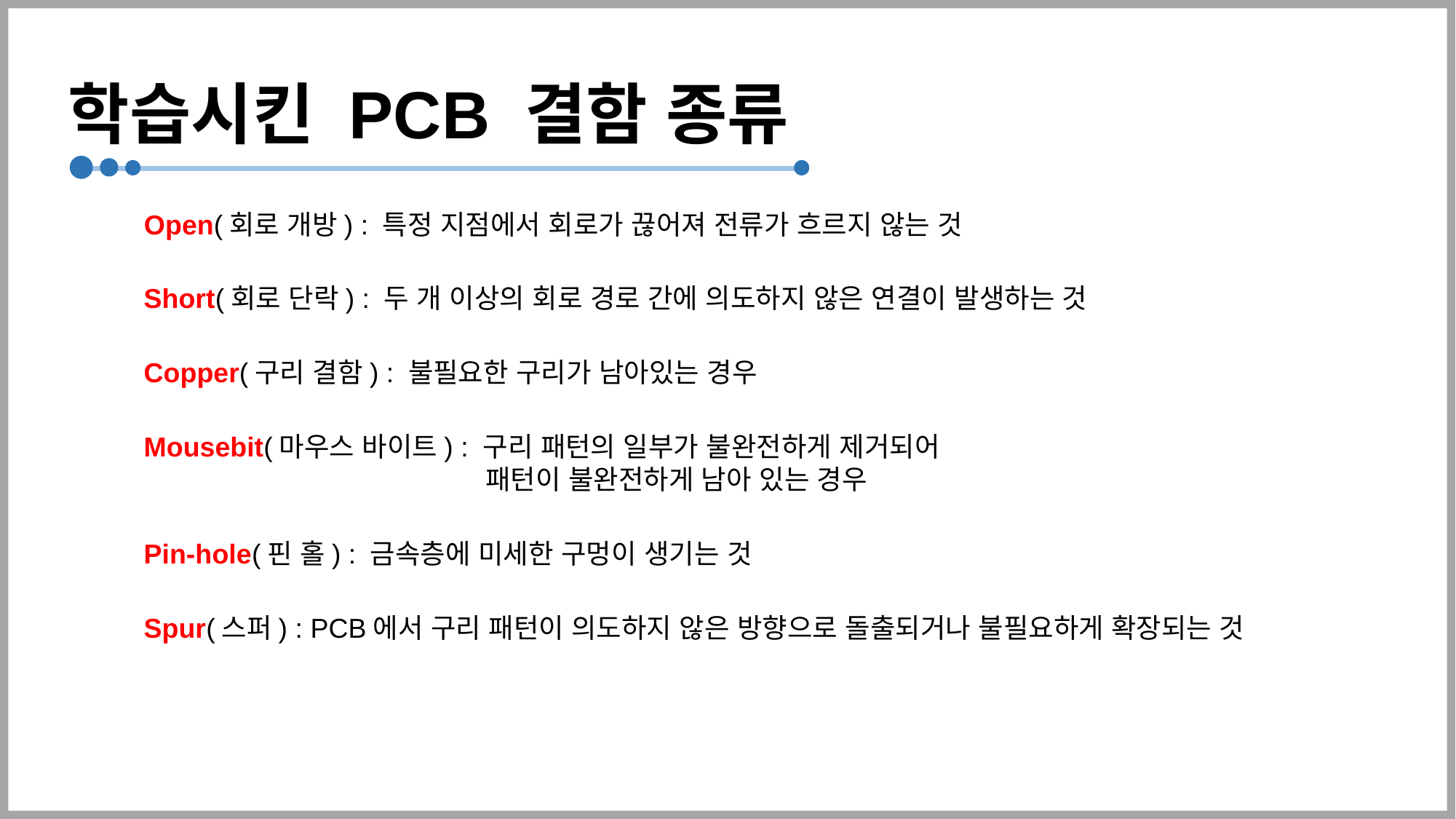

# 학습시킨 PCB 결함 종류
Open(회로 개방) : 특정 지점에서 회로가 끊어져 전류가 흐르지 않는 것
Short(회로 단락) : 두 개 이상의 회로 경로 간에 의도하지 않은 연결이 발생하는 것
Copper(구리 결함) : 불필요한 구리가 남아있는 경우
Mousebit(마우스 바이트) : 구리 패턴의 일부가 불완전하게 제거되어
			 패턴이 불완전하게 남아 있는 경우
Pin-hole(핀 홀) : 금속층에 미세한 구멍이 생기는 것
Spur(스퍼) : PCB에서 구리 패턴이 의도하지 않은 방향으로 돌출되거나 불필요하게 확장되는 것